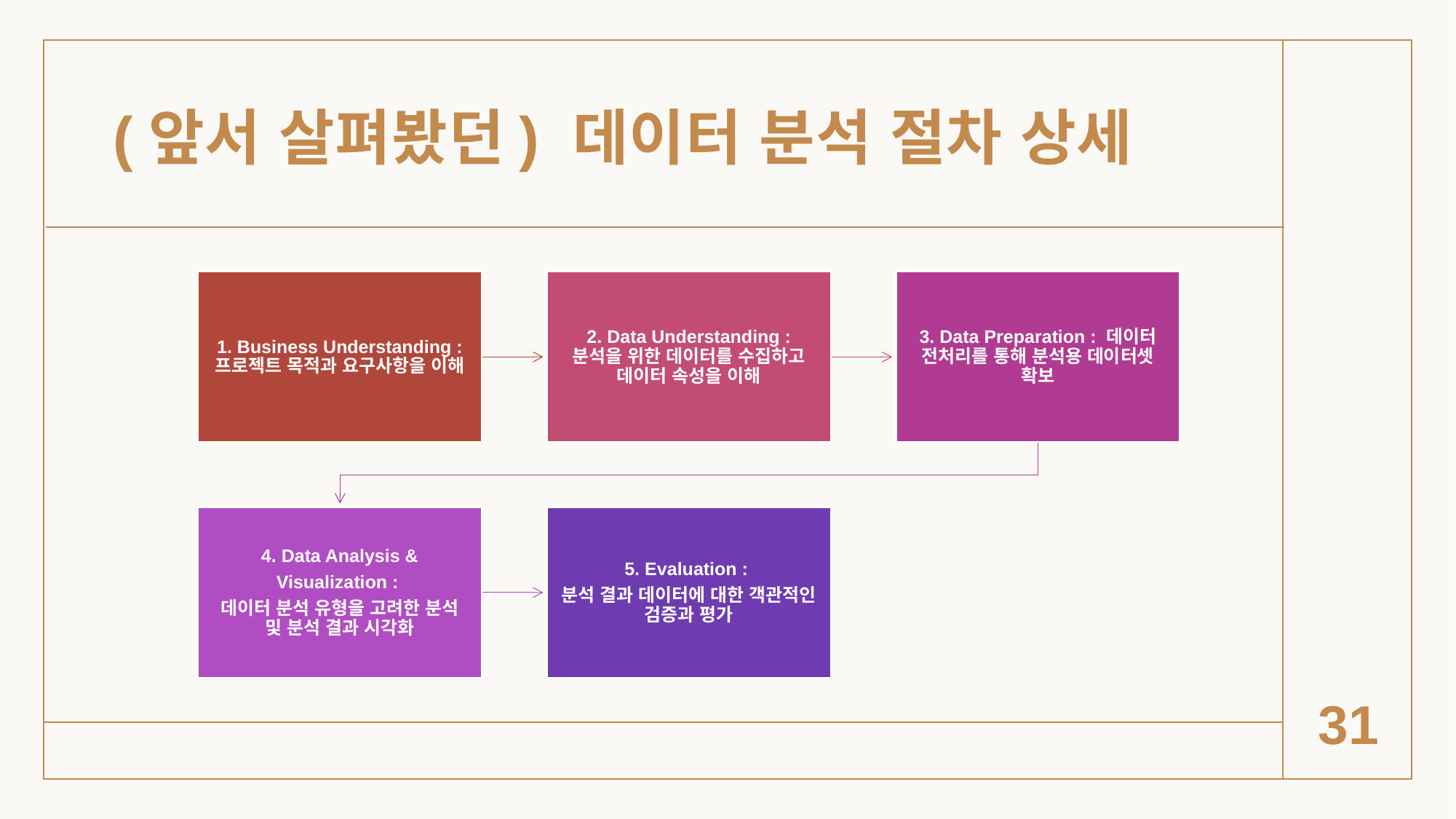

# (앞서 살펴봤던) 데이터 분석 절차 상세

1. Business Understanding : 프로젝트 목적과 요구사항을 이해

2. Data Understanding : 분석을 위한 데이터를 수집하고 데이터 속성을 이해

3. Data Preparation : 데이터 전처리를 통해 분석용 데이터셋 확보

4. Data Analysis &
Visualization :
데이터 분석 유형을 고려한 분석 및 분석 결과 시각화
5. Evaluation :
분석 결과 데이터에 대한 객관적인 검증과 평가
31